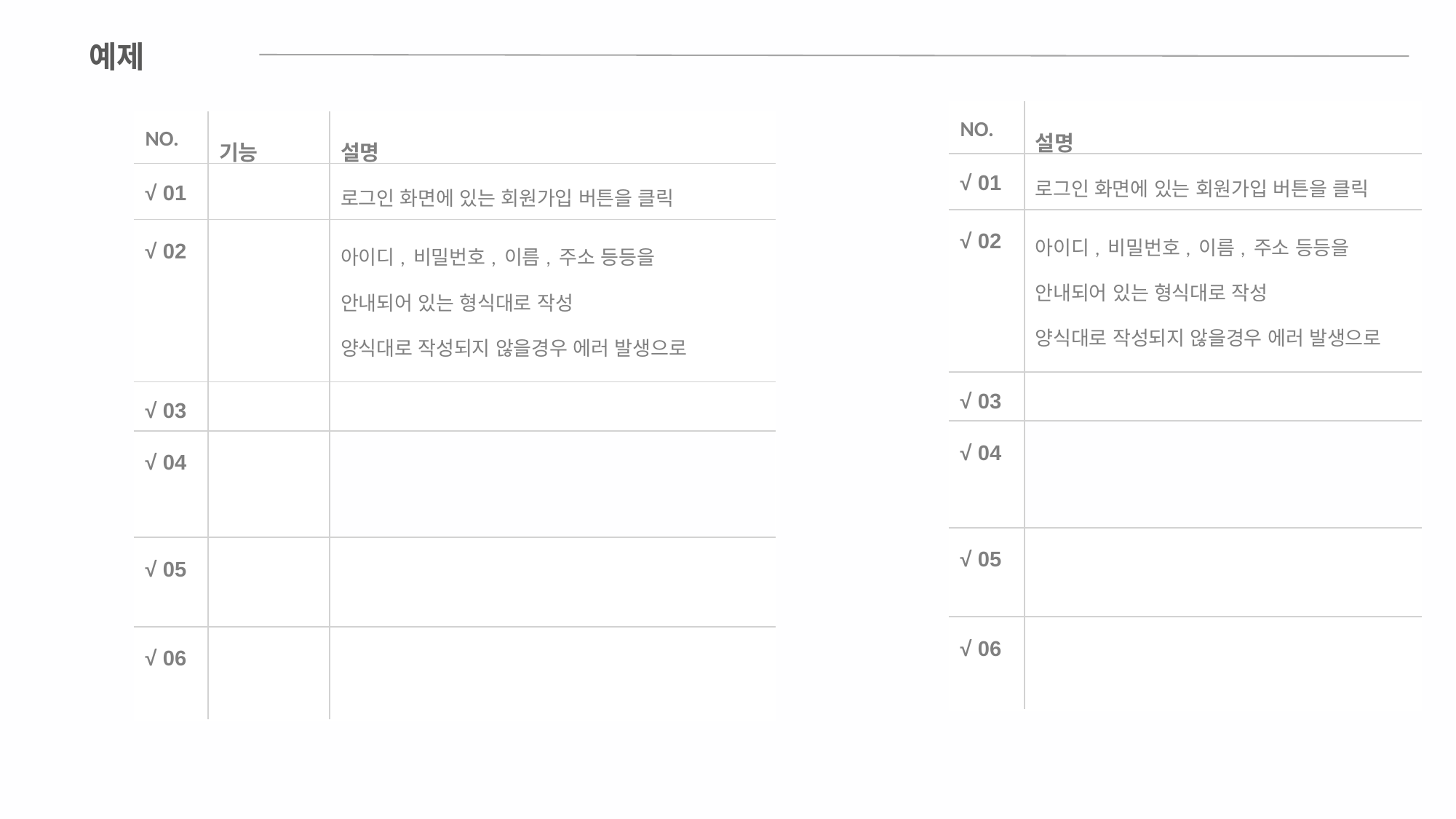

예제
| NO. | 설명 |
| --- | --- |
| √ 01 | 로그인 화면에 있는 회원가입 버튼을 클릭 |
| √ 02 | 아이디, 비밀번호, 이름, 주소 등등을 안내되어 있는 형식대로 작성 양식대로 작성되지 않을경우 에러 발생으로 원인 오류 메세지 발생 |
| √ 03 |  |
| √ 04 |  |
| √ 05 |  |
| √ 06 |  |
| NO. | 기능 | 설명 |
| --- | --- | --- |
| √ 01 |  | 로그인 화면에 있는 회원가입 버튼을 클릭 |
| √ 02 |  | 아이디, 비밀번호, 이름, 주소 등등을 안내되어 있는 형식대로 작성 양식대로 작성되지 않을경우 에러 발생으로 원인 오류 메세지 발생 |
| √ 03 |  |  |
| √ 04 |  |  |
| √ 05 |  |  |
| √ 06 |  |  |